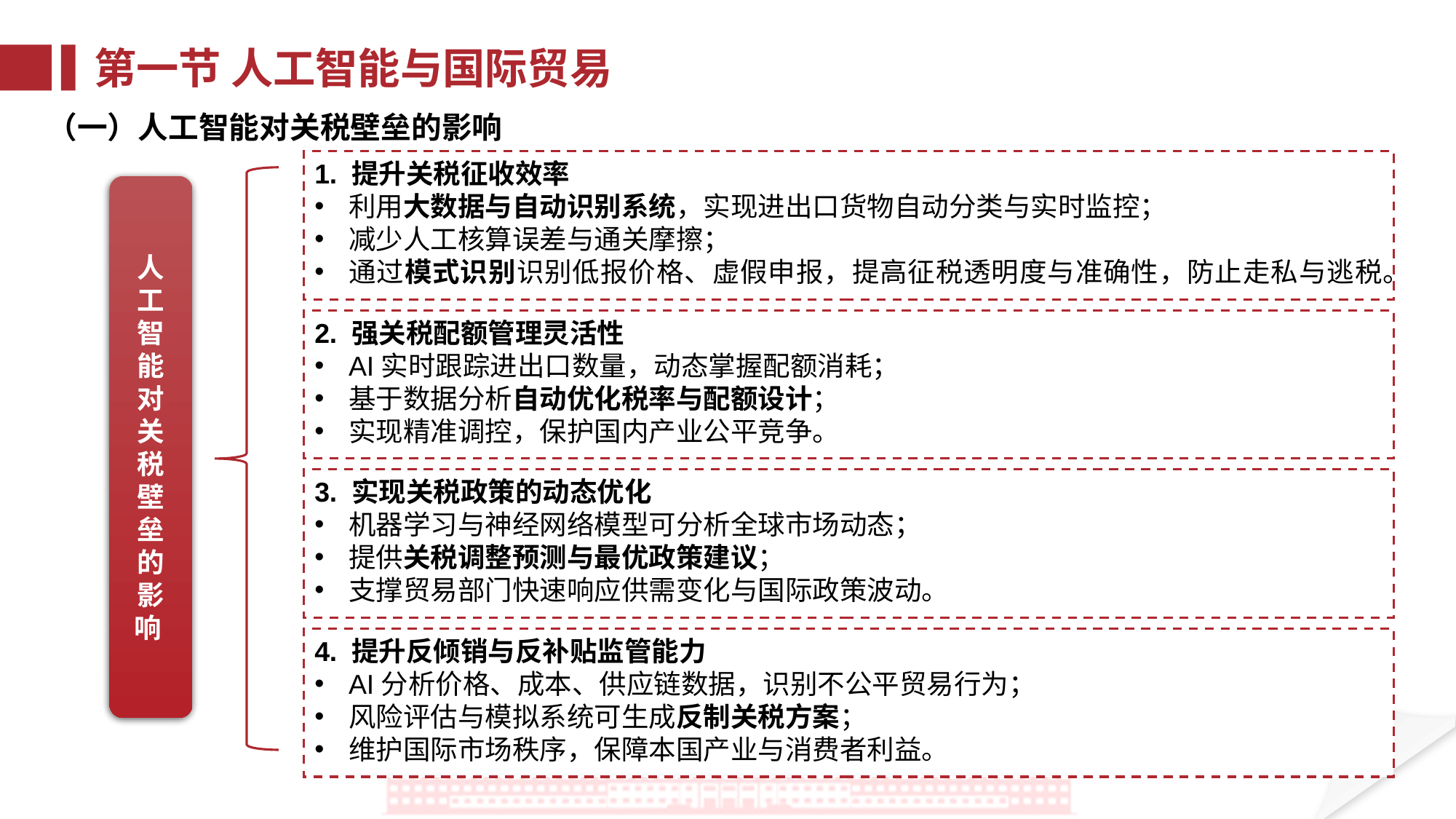

第一节 人工智能与国际贸易
（一）人工智能对关税壁垒的影响
1. 提升关税征收效率
利用大数据与自动识别系统，实现进出口货物自动分类与实时监控；
减少人工核算误差与通关摩擦；
通过模式识别识别低报价格、虚假申报，提高征税透明度与准确性，防止走私与逃税。

人工智能对关税壁垒的影响
2. 强关税配额管理灵活性
AI实时跟踪进出口数量，动态掌握配额消耗；
基于数据分析自动优化税率与配额设计；
实现精准调控，保护国内产业公平竞争。
3. 实现关税政策的动态优化
机器学习与神经网络模型可分析全球市场动态；
提供关税调整预测与最优政策建议；
支撑贸易部门快速响应供需变化与国际政策波动。
4. 提升反倾销与反补贴监管能力
AI分析价格、成本、供应链数据，识别不公平贸易行为；
风险评估与模拟系统可生成反制关税方案；
维护国际市场秩序，保障本国产业与消费者利益。